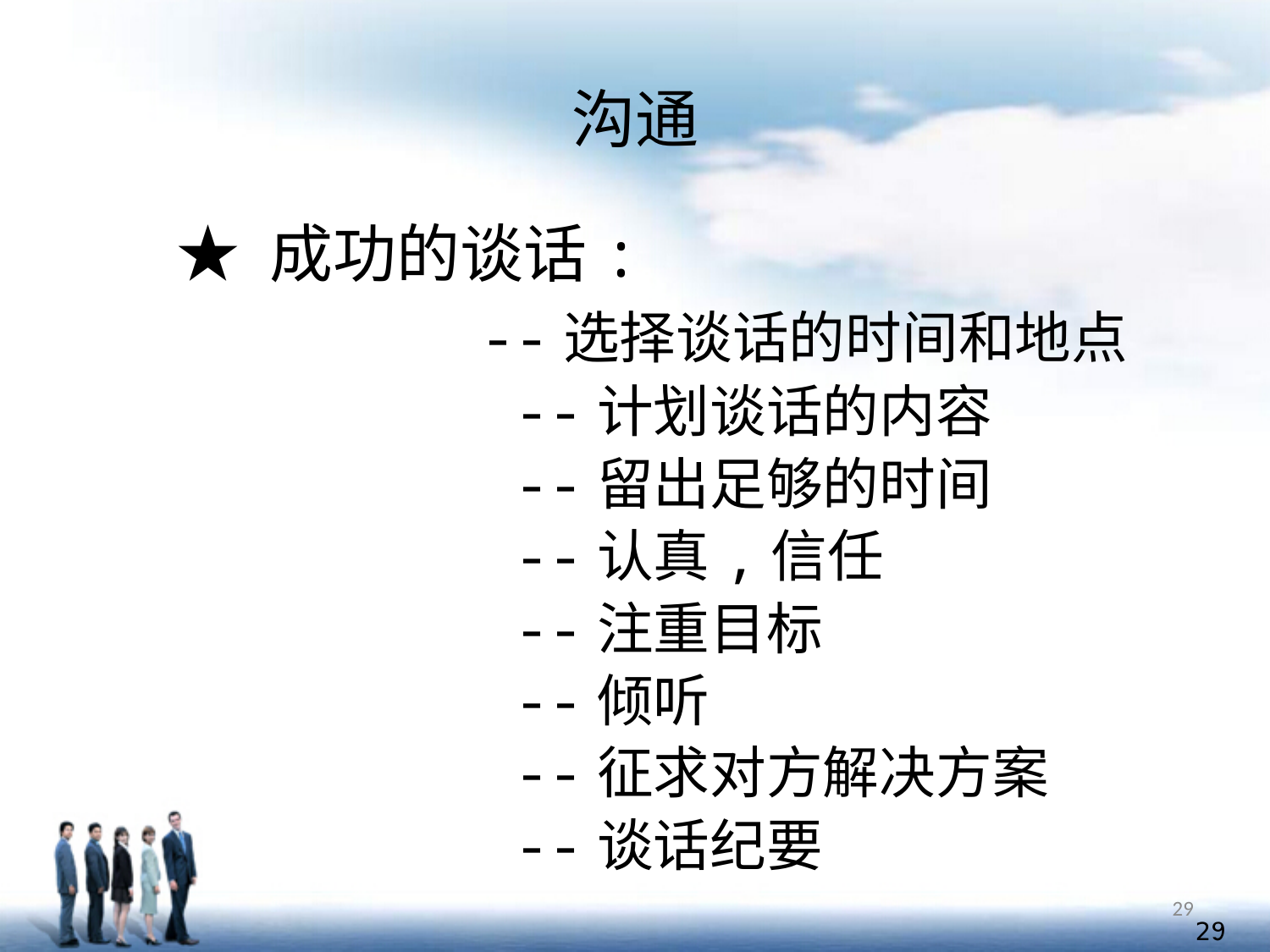

沟通
★ 成功的谈话:
        --选择谈话的时间和地点
          --计划谈话的内容
          --留出足够的时间
          --认真,信任
          --注重目标
          --倾听
          --征求对方解决方案
          --谈话纪要
29

29